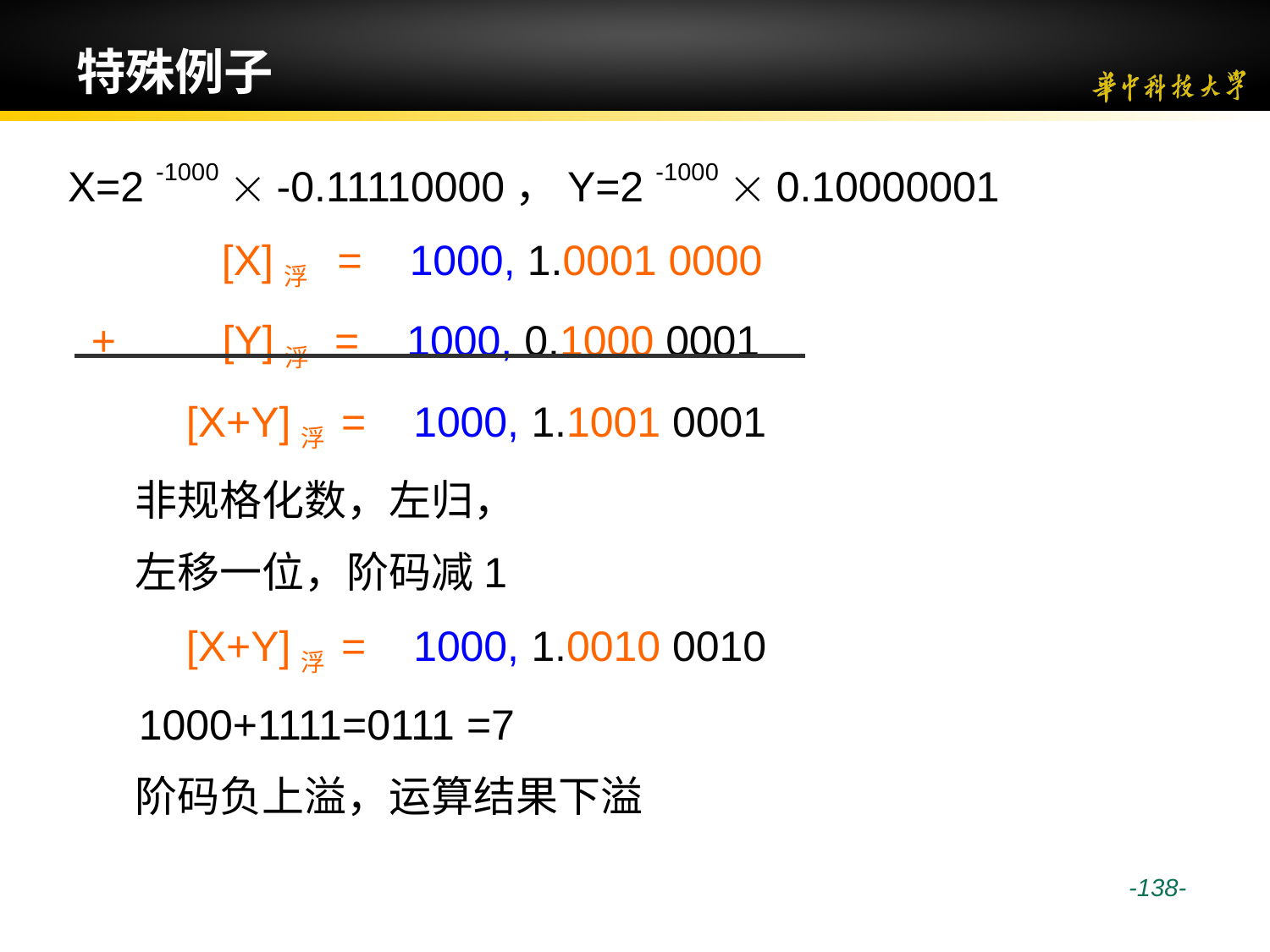

# 特殊例子
X=2 -1000 × -0.11110000，Y=2 -1000 × 0.10000001
             [X]浮  =    1000, 1.0001 0000
  +         [Y]浮  =    1000, 0.1000 0001
          [X+Y]浮 =    1000, 1.1001 0001
      非规格化数，左归，
      左移一位，阶码减1
          [X+Y]浮 =    1000, 1.0010 0010
      1000+1111=0111 =7
      阶码负上溢，运算结果下溢

 -138-